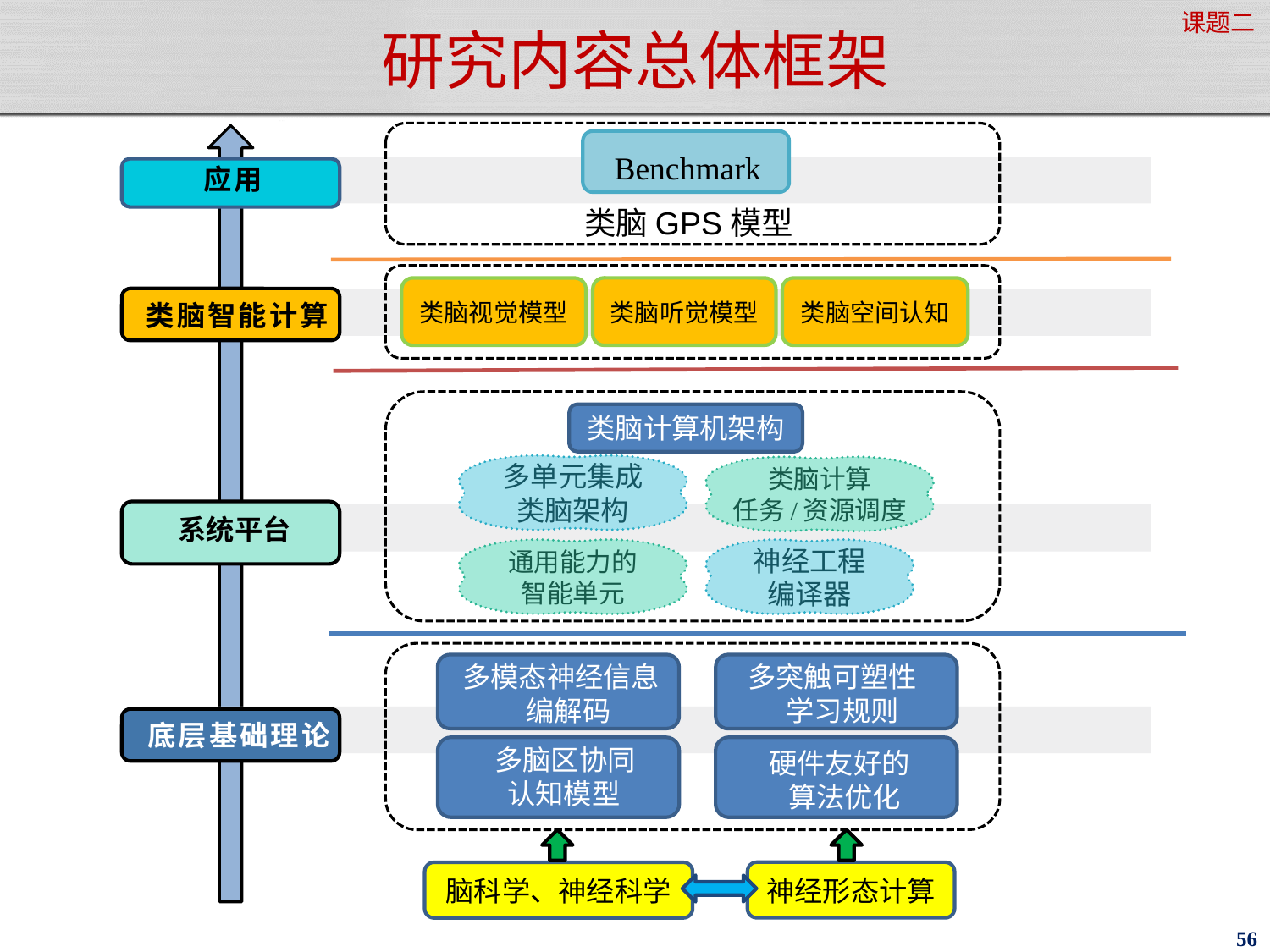

课题二
# 研究内容总体框架

  Benchmark
 应用

类脑GPS模型

类脑视觉模型
类脑听觉模型
类脑空间认知

   类脑智能计算

类脑计算机架构
多单元集成
类脑架构
类脑计算
任务/资源调度

 系统平台
通用能力的
智能单元
神经工程
编译器

多模态神经信息
         编解码
多突触可塑性
     学习规则

  底层基础理论
    多脑区协同
      认知模型

硬件友好的
  算法优化

神经形态计算
脑科学、神经科学

56